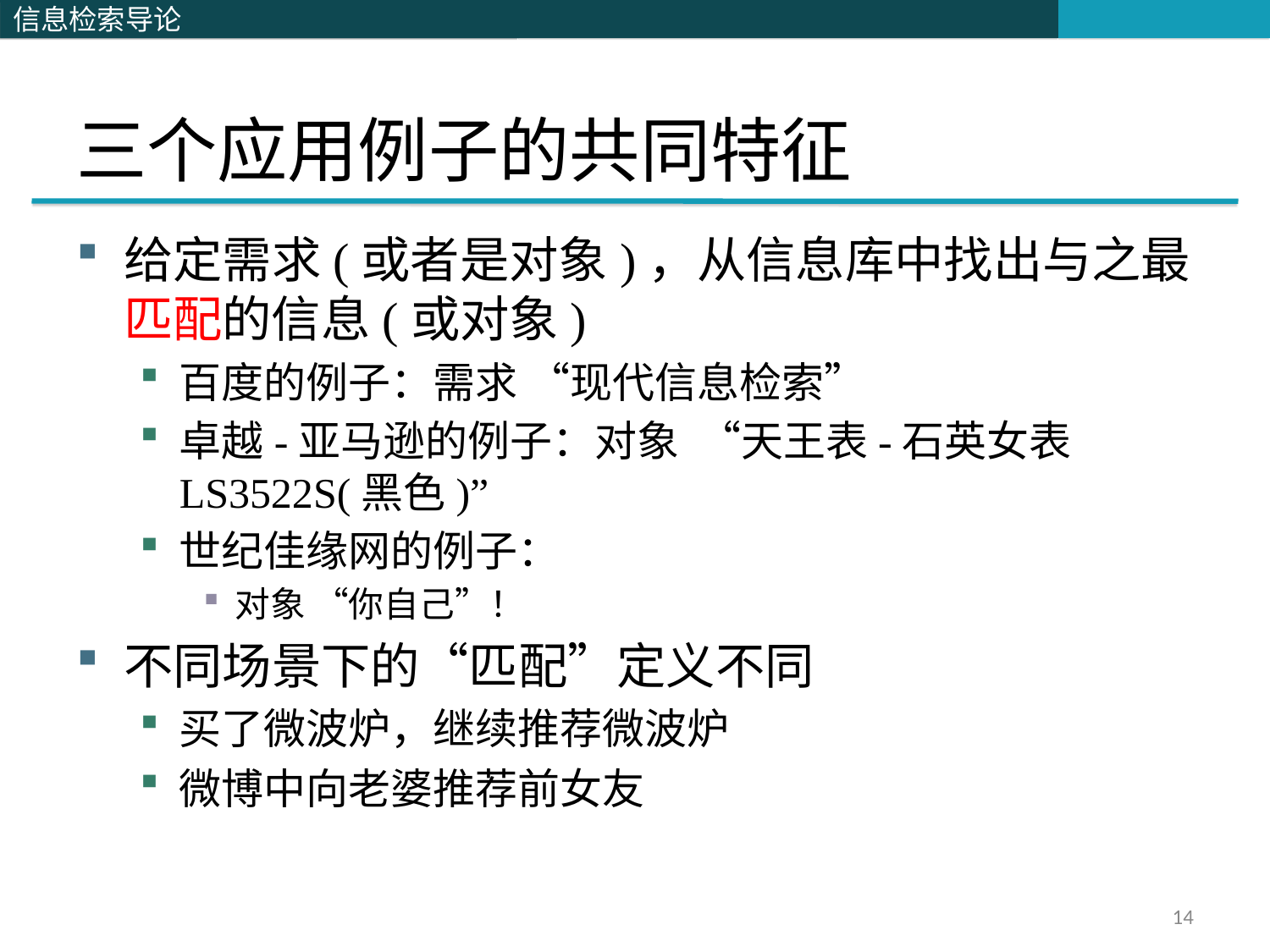

# 三个应用例子的共同特征
给定需求(或者是对象)，从信息库中找出与之最匹配的信息(或对象)
百度的例子：需求 “现代信息检索”
卓越-亚马逊的例子：对象  “天王表-石英女表LS3522S(黑色)”
世纪佳缘网的例子：
对象 “你自己”！
不同场景下的“匹配”定义不同
买了微波炉，继续推荐微波炉
微博中向老婆推荐前女友
14